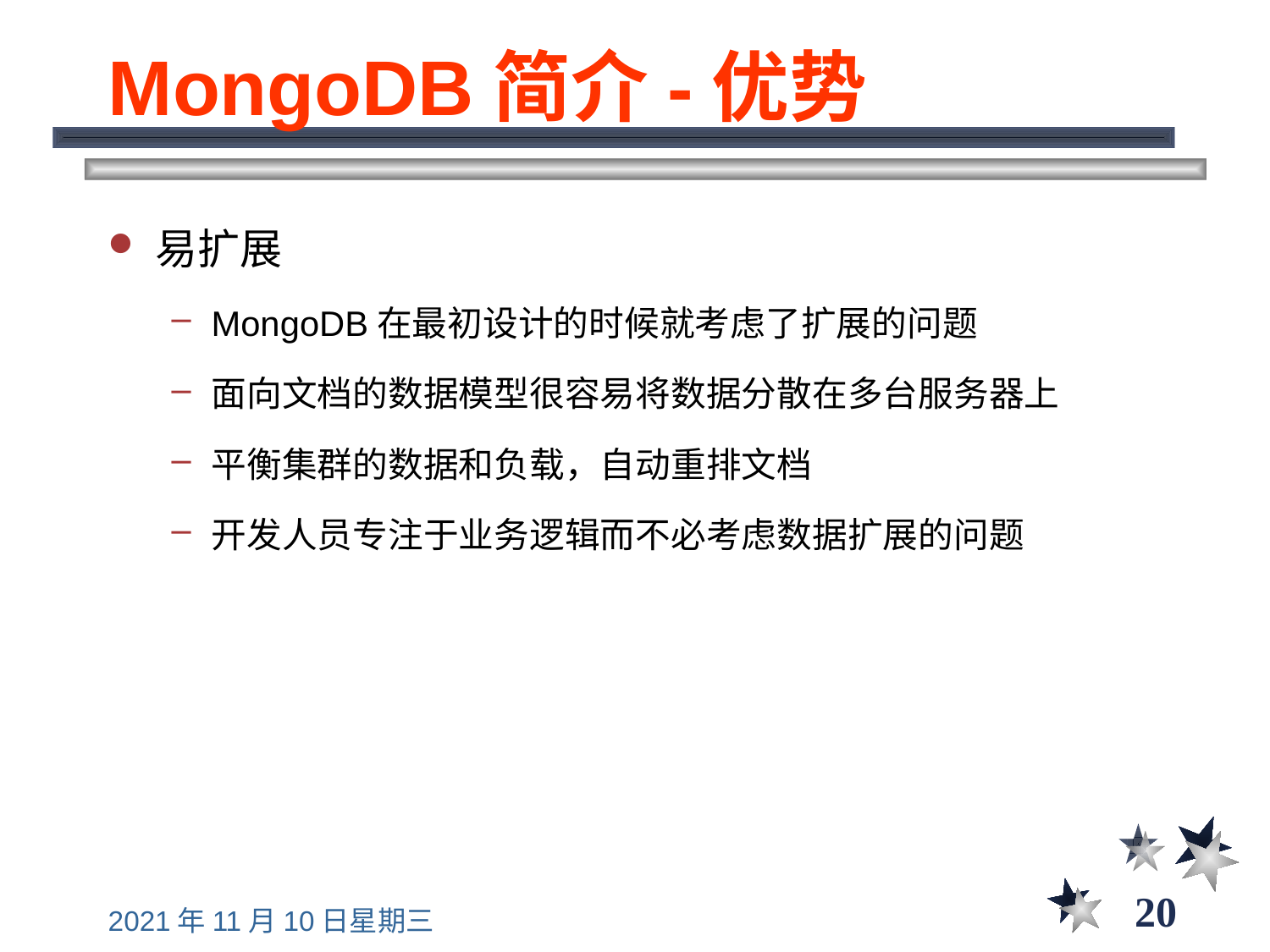

# MongoDB简介-优势
易扩展
MongoDB在最初设计的时候就考虑了扩展的问题
面向文档的数据模型很容易将数据分散在多台服务器上
平衡集群的数据和负载，自动重排文档
开发人员专注于业务逻辑而不必考虑数据扩展的问题
20
2021年11月10日星期三